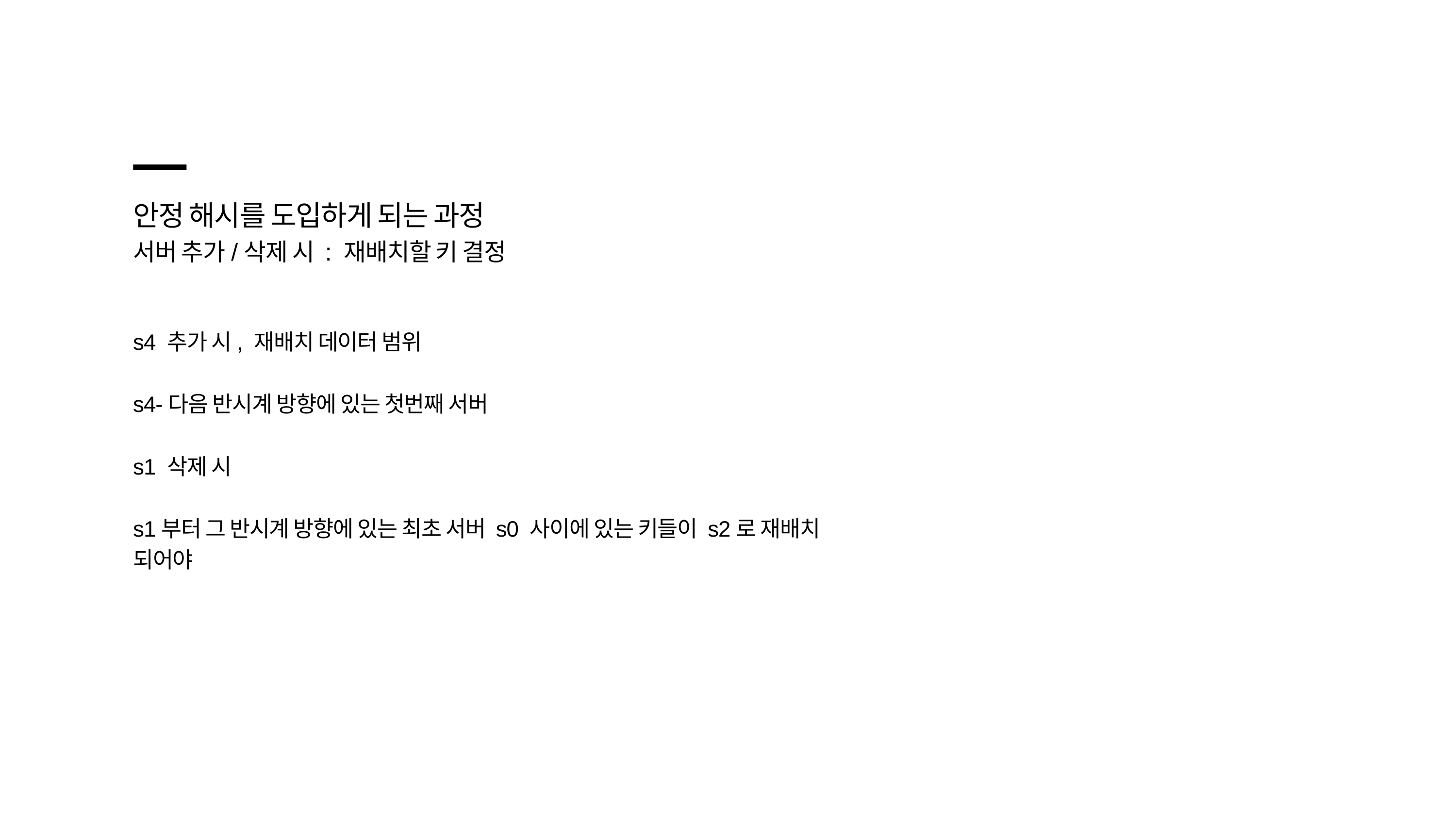

안정 해시를 도입하게 되는 과정
서버 추가/삭제 시 : 재배치할 키 결정
s4 추가 시, 재배치 데이터 범위

s4-다음 반시계 방향에 있는 첫번째 서버

s1 삭제 시

s1부터 그 반시계 방향에 있는 최초 서버 s0 사이에 있는 키들이 s2로 재배치 되어야